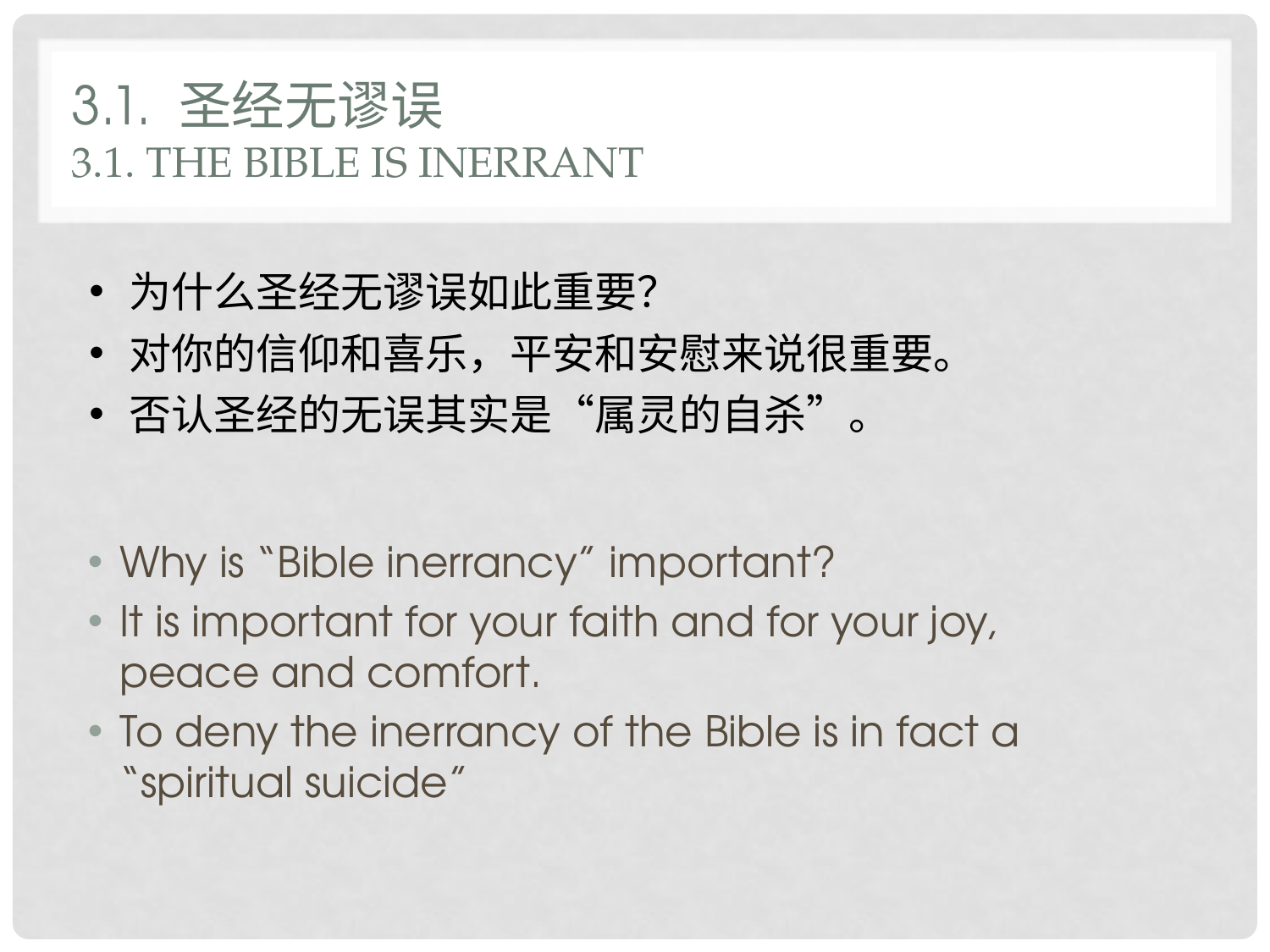

# 3.1. 圣经无谬误 3.1. The bible is inerrant
为什么圣经无谬误如此重要？
对你的信仰和喜乐，平安和安慰来说很重要。
否认圣经的无误其实是“属灵的自杀”。
Why is “Bible inerrancy” important?
It is important for your faith and for your joy, peace and comfort.
To deny the inerrancy of the Bible is in fact a “spiritual suicide”